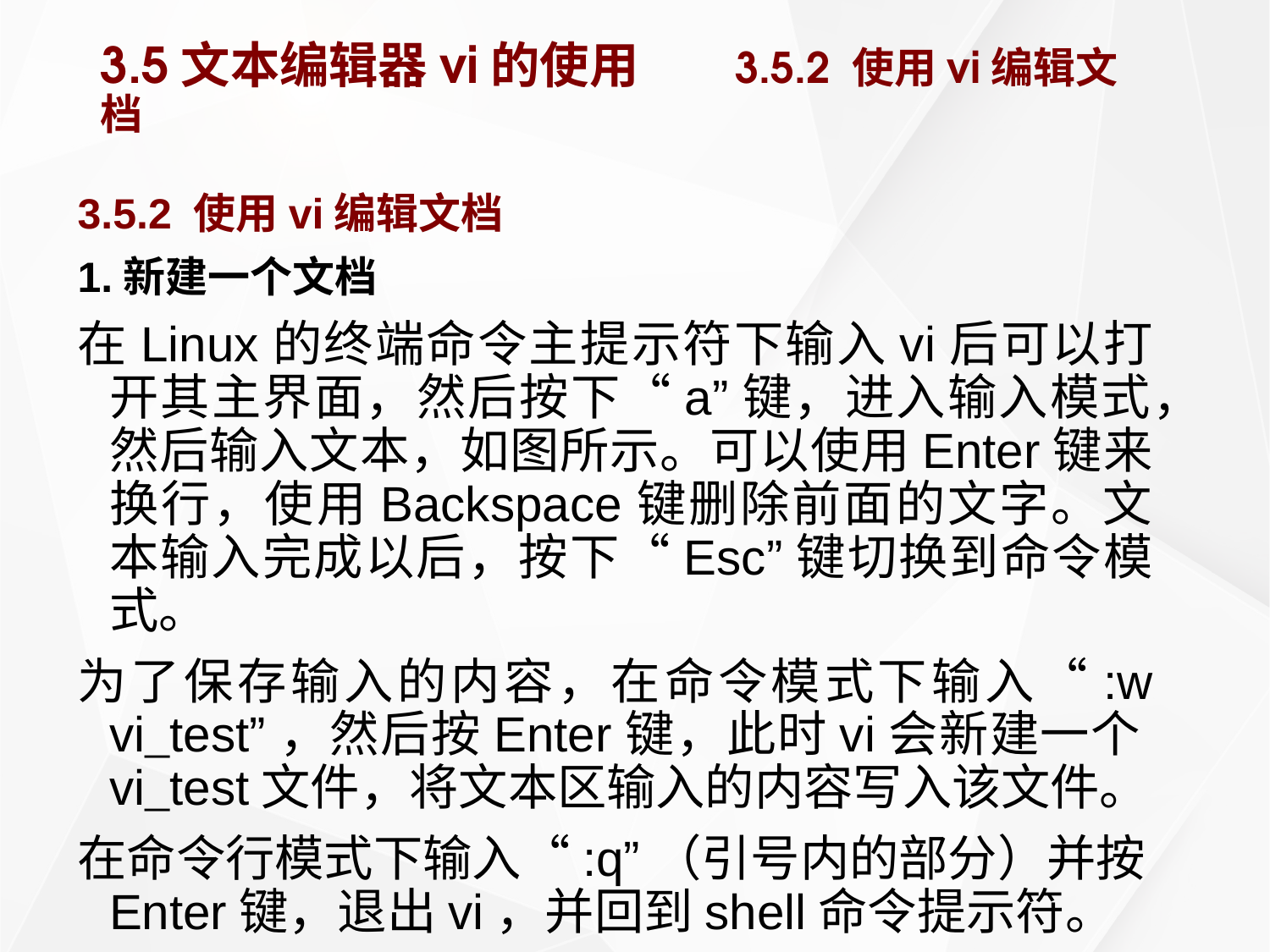

# 3.5文本编辑器vi的使用	3.5.2 使用vi编辑文档
3.5.2 使用vi编辑文档
1.新建一个文档
在Linux的终端命令主提示符下输入vi后可以打开其主界面，然后按下“a”键，进入输入模式，然后输入文本，如图所示。可以使用Enter键来换行，使用Backspace键删除前面的文字。文本输入完成以后，按下“Esc”键切换到命令模式。
为了保存输入的内容，在命令模式下输入“:w vi_test”，然后按Enter键，此时vi会新建一个vi_test文件，将文本区输入的内容写入该文件。
在命令行模式下输入“:q”（引号内的部分）并按Enter键，退出vi，并回到shell命令提示符。